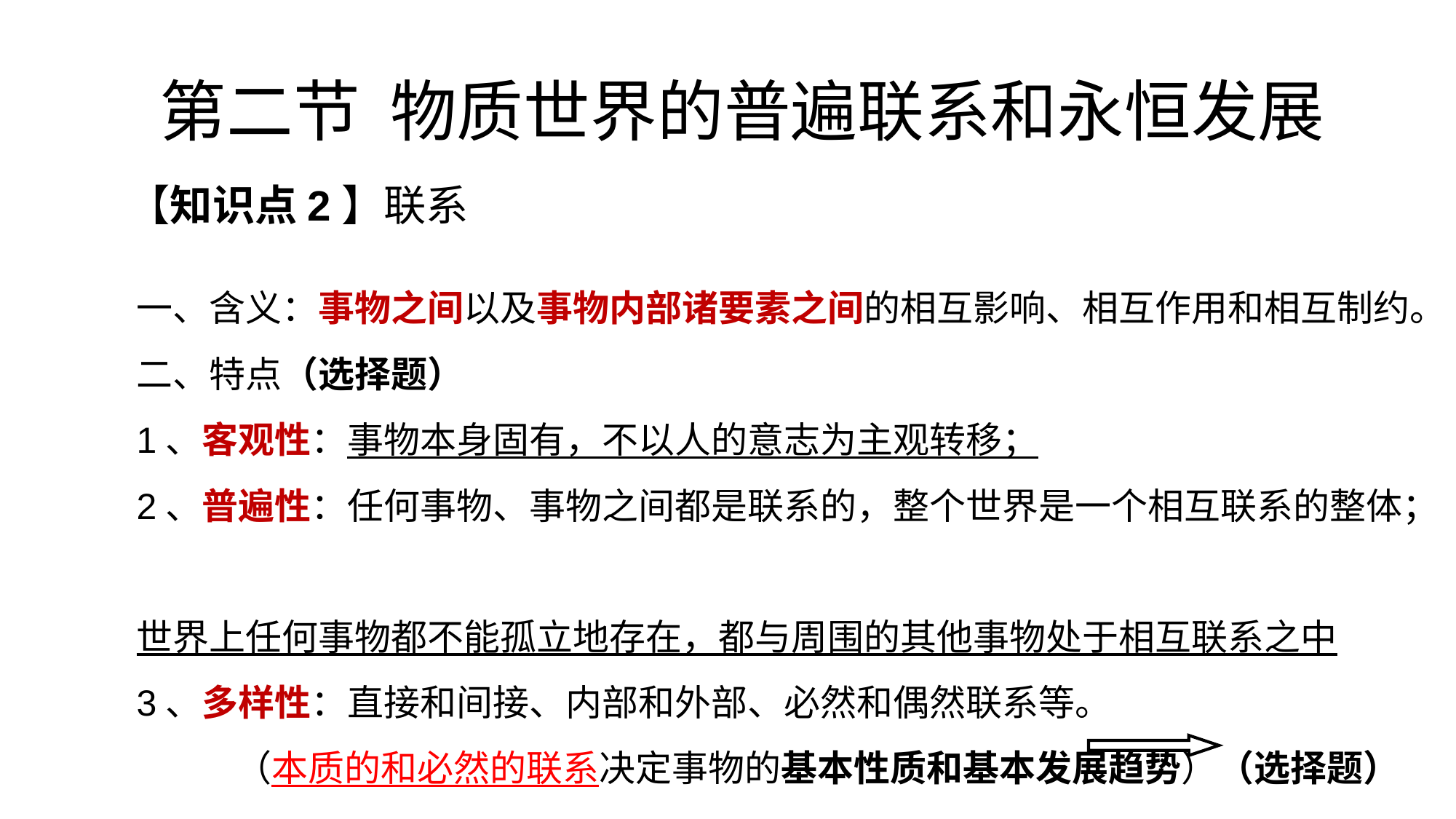

# 第二节  物质世界的普遍联系和永恒发展
【知识点2】联系
一、含义：事物之间以及事物内部诸要素之间的相互影响、相互作用和相互制约。
二、特点（选择题）
1、客观性：事物本身固有，不以人的意志为主观转移；
2、普遍性：任何事物、事物之间都是联系的，整个世界是一个相互联系的整体；
世界上任何事物都不能孤立地存在，都与周围的其他事物处于相互联系之中
3、多样性：直接和间接、内部和外部、必然和偶然联系等。
           （本质的和必然的联系决定事物的基本性质和基本发展趋势）（选择题）